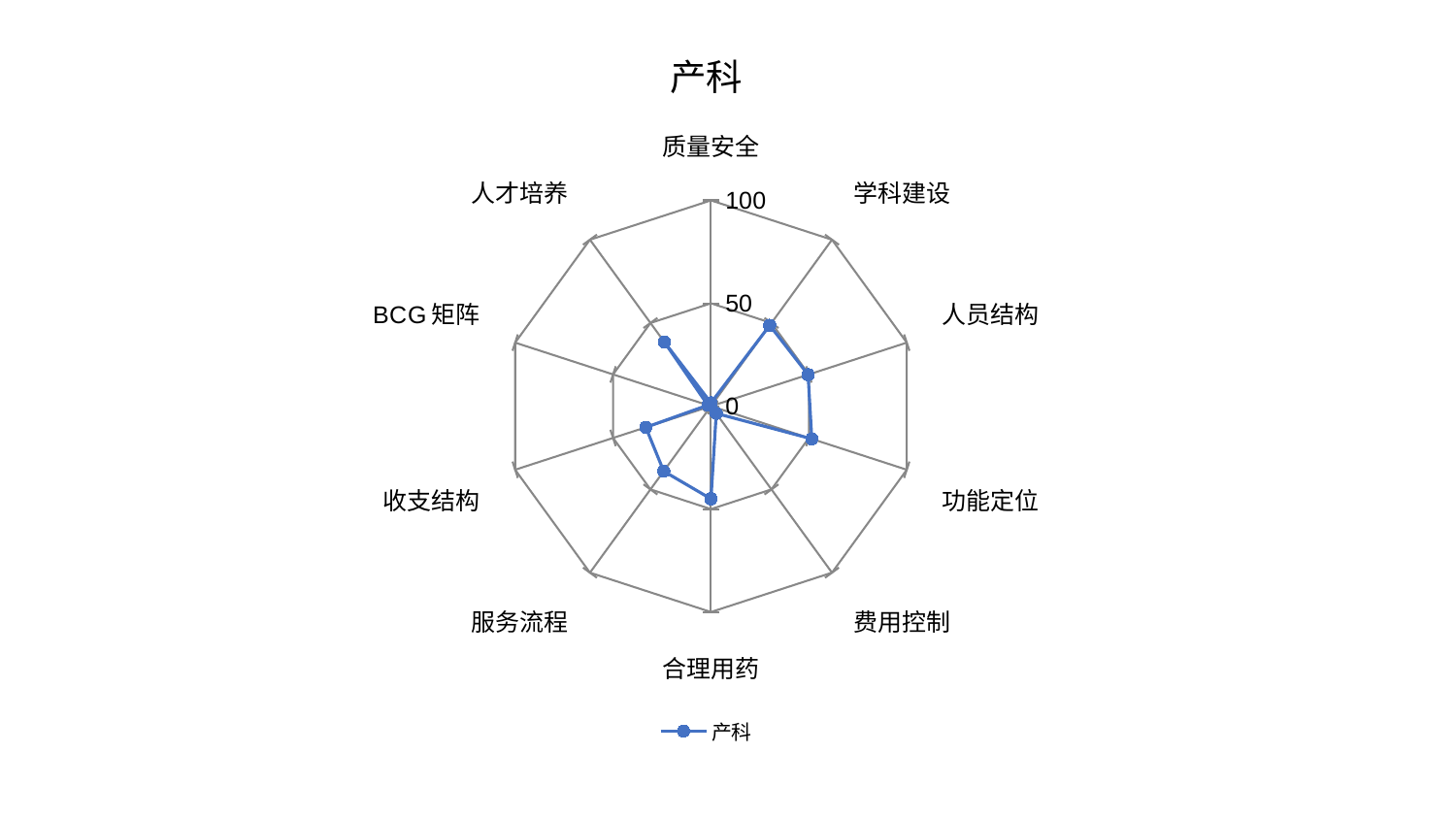

### Chart: 产科

| Category | 产科 |
|---|---|
| 质量安全 | 1.589758984232323 |
| 学科建设 | 48.55501902782499 |
| 人员结构 | 49.58781873124248 |
| 功能定位 | 51.49720107643997 |
| 费用控制 | 4.357705301884217 |
| 合理用药 | 45.01936461691777 |
| 服务流程 | 39.05898229013574 |
| 收支结构 | 33.30559352876026 |
| BCG矩阵 | 1.6037030654345052 |
| 人才培养 | 38.50158551900829 |
110